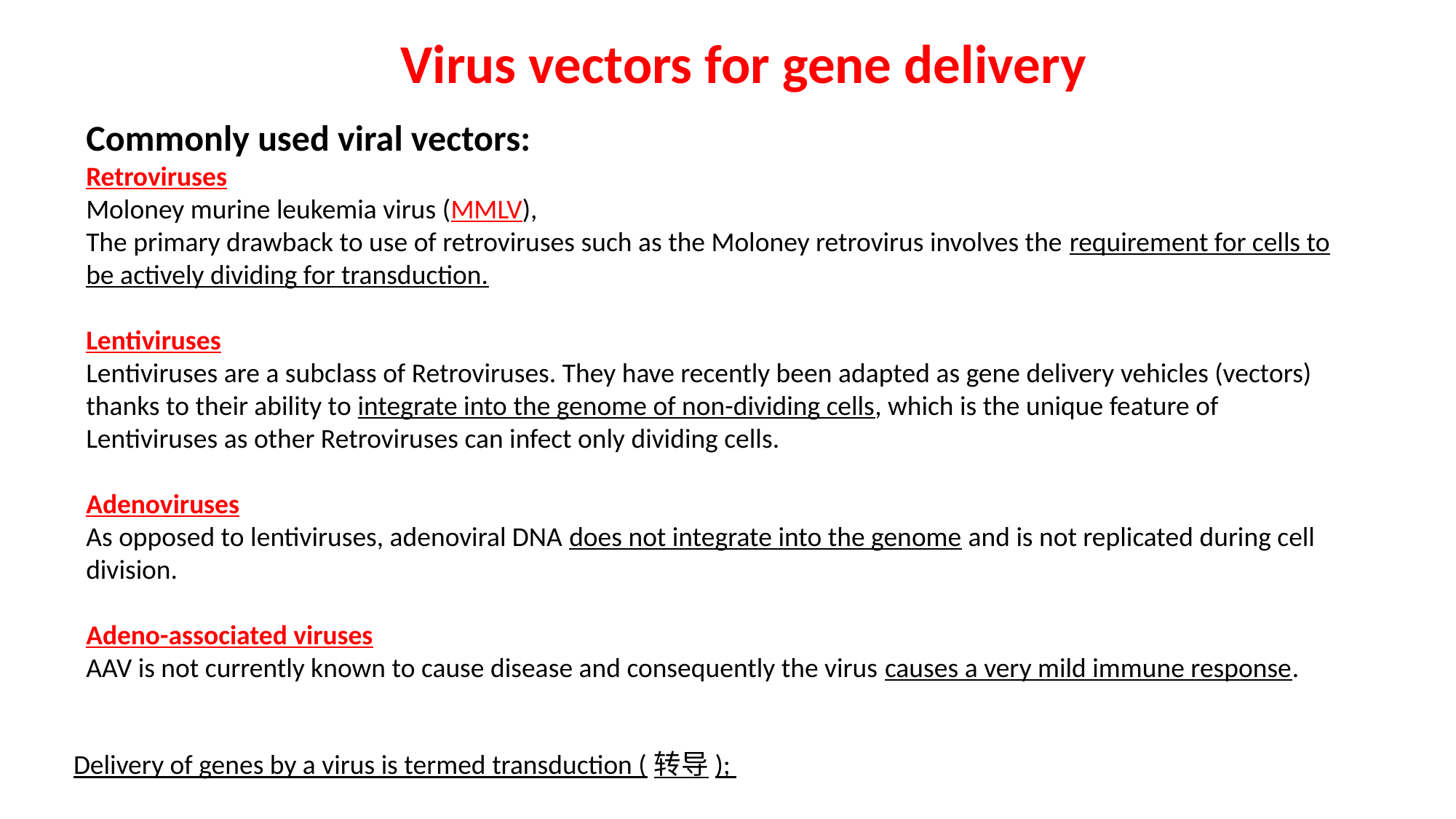

Virus vectors for gene delivery
Commonly used viral vectors:
Retroviruses
Moloney murine leukemia virus (MMLV),
The primary drawback to use of retroviruses such as the Moloney retrovirus involves the requirement for cells to be actively dividing for transduction.

Lentiviruses
Lentiviruses are a subclass of Retroviruses. They have recently been adapted as gene delivery vehicles (vectors) thanks to their ability to integrate into the genome of non-dividing cells, which is the unique feature of Lentiviruses as other Retroviruses can infect only dividing cells.

Adenoviruses
As opposed to lentiviruses, adenoviral DNA does not integrate into the genome and is not replicated during cell division.

Adeno-associated viruses
AAV is not currently known to cause disease and consequently the virus causes a very mild immune response.
Delivery of genes by a virus is termed transduction (转导);